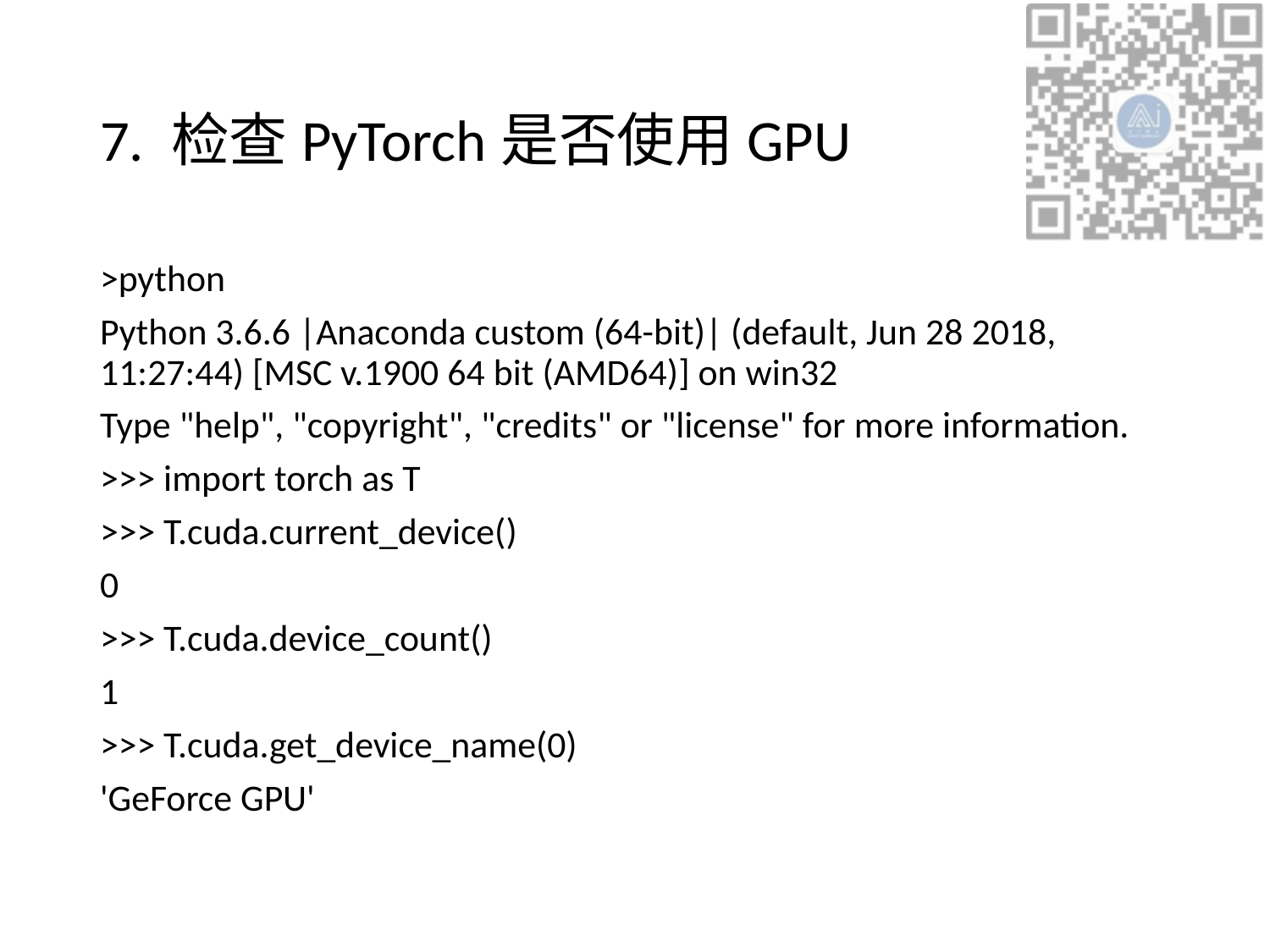

# 7. 检查PyTorch是否使用GPU
>python
Python 3.6.6 |Anaconda custom (64-bit)| (default, Jun 28 2018, 11:27:44) [MSC v.1900 64 bit (AMD64)] on win32
Type "help", "copyright", "credits" or "license" for more information.
>>> import torch as T
>>> T.cuda.current_device()
0
>>> T.cuda.device_count()
1
>>> T.cuda.get_device_name(0)
'GeForce GPU'